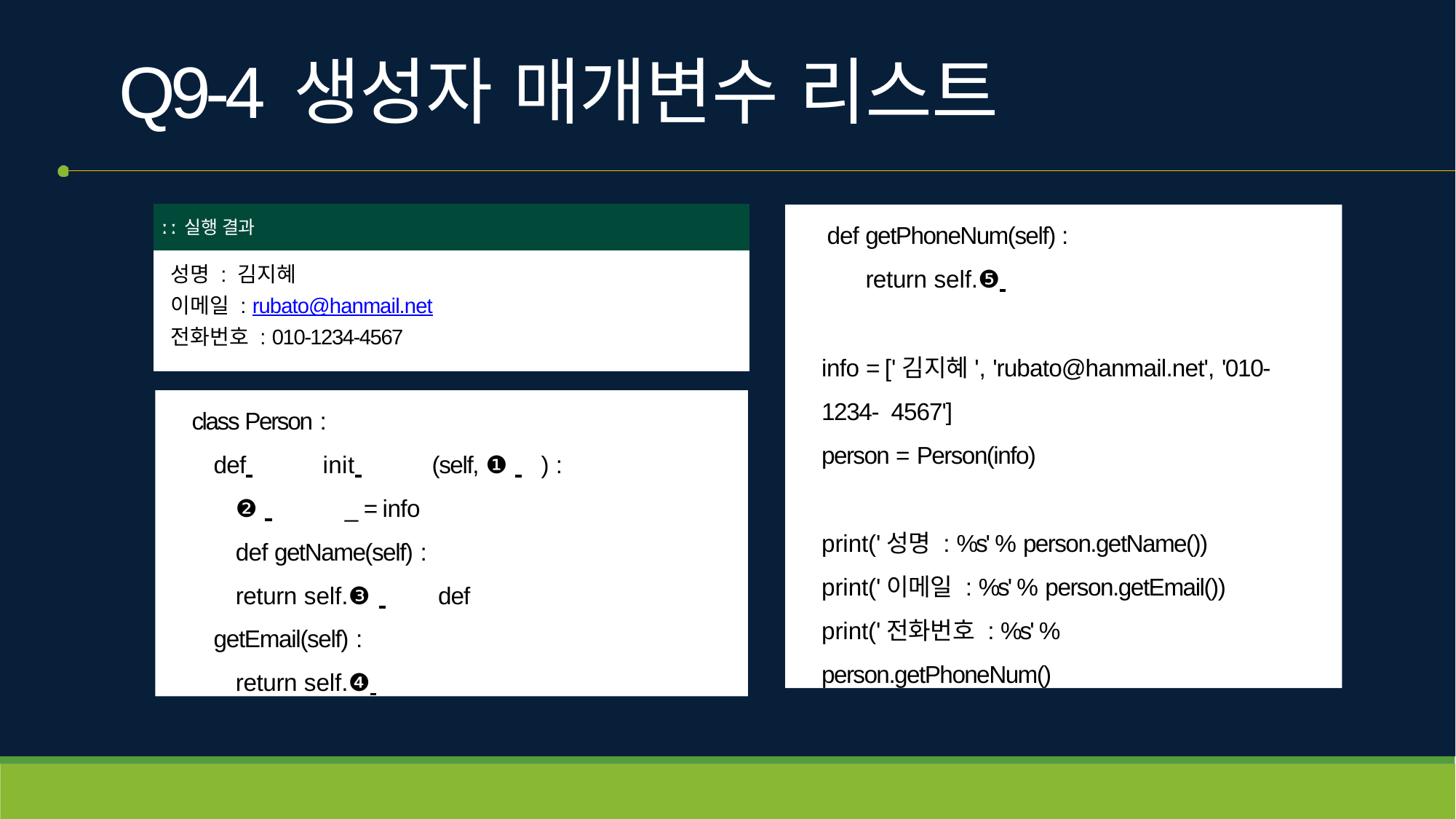

# Q9-4	생성자 매개변수 리스트

| ː ː 실행 결과 |
| --- |
| 성명 : 김지혜 이메일 : rubato@hanmail.net 전화번호 : 010-1234-4567 |
def getPhoneNum(self) :  return self.❺

info = ['김지혜', 'rubato@hanmail.net', '010-1234-  4567']
person = Person(info)

print('성명 : %s' % person.getName())  print('이메일 : %s' % person.getEmail())  print('전화번호 : %s' % person.getPhoneNum()
class Person :
def 	init 	(self, ❶ 	) :
❷ 	_ = info  def getName(self) :
return self.❸  	 def getEmail(self) :
return self.❹